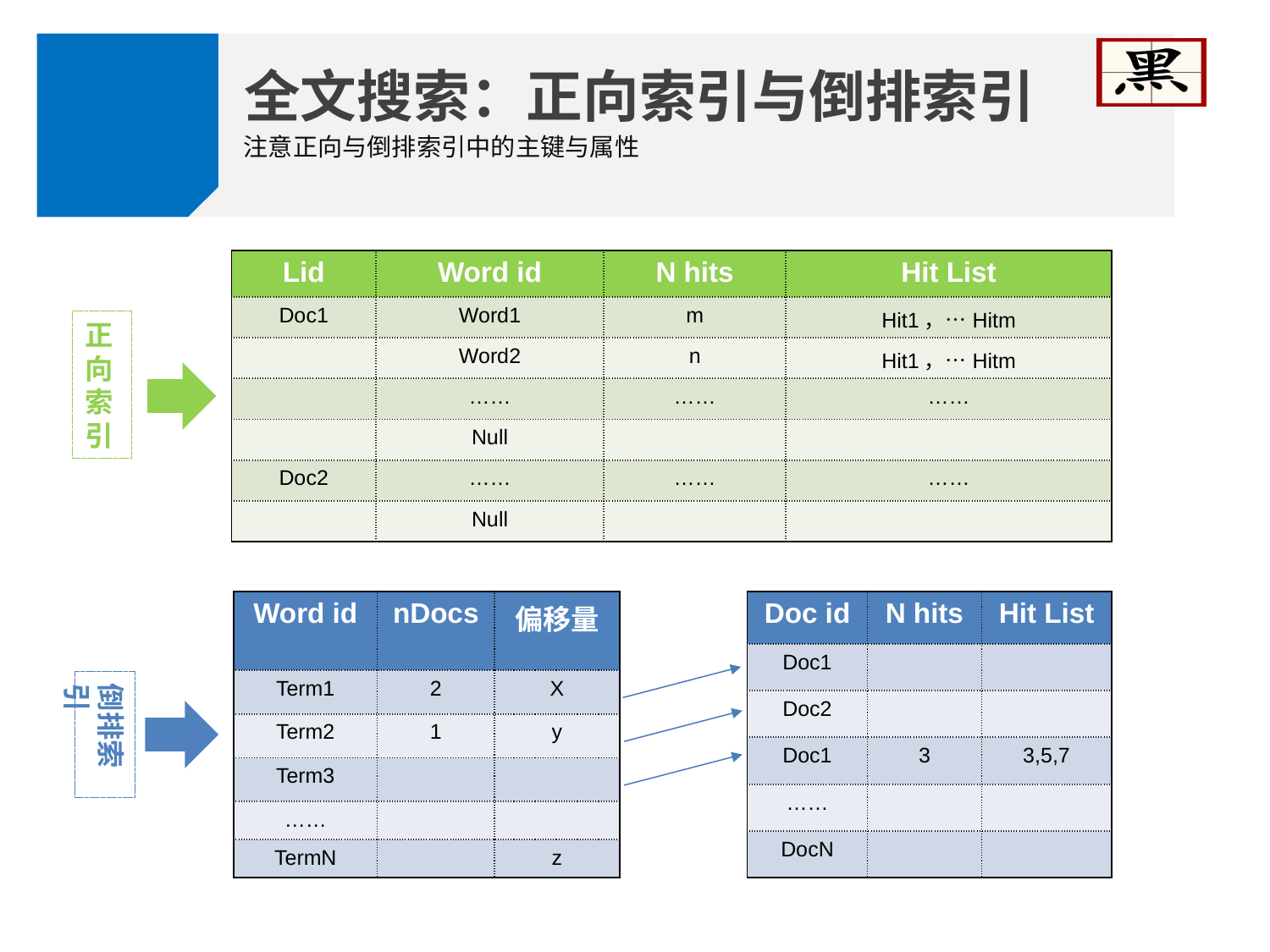

全文搜索：正向索引与倒排索引
注意正向与倒排索引中的主键与属性
| Lid | Word id | N hits | Hit List |
| --- | --- | --- | --- |
| Doc1 | Word1 | m | Hit1，…Hitm |
|  | Word2 | n | Hit1，…Hitm |
|  | …… | …… | …… |
|  | Null |  |  |
| Doc2 | …… | …… | …… |
|  | Null |  |  |
正向索引

| Word id | nDocs | 偏移量 |
| --- | --- | --- |
| Term1 | 2 | X |
| Term2 | 1 | y |
| Term3 |  |  |
| …… |  |  |
| TermN |  | z |
| Doc id | N hits | Hit List |
| --- | --- | --- |
| Doc1 |  |  |
| Doc2 |  |  |
| Doc1 | 3 | 3,5,7 |
| …… |  |  |
| DocN |  |  |
倒排索引